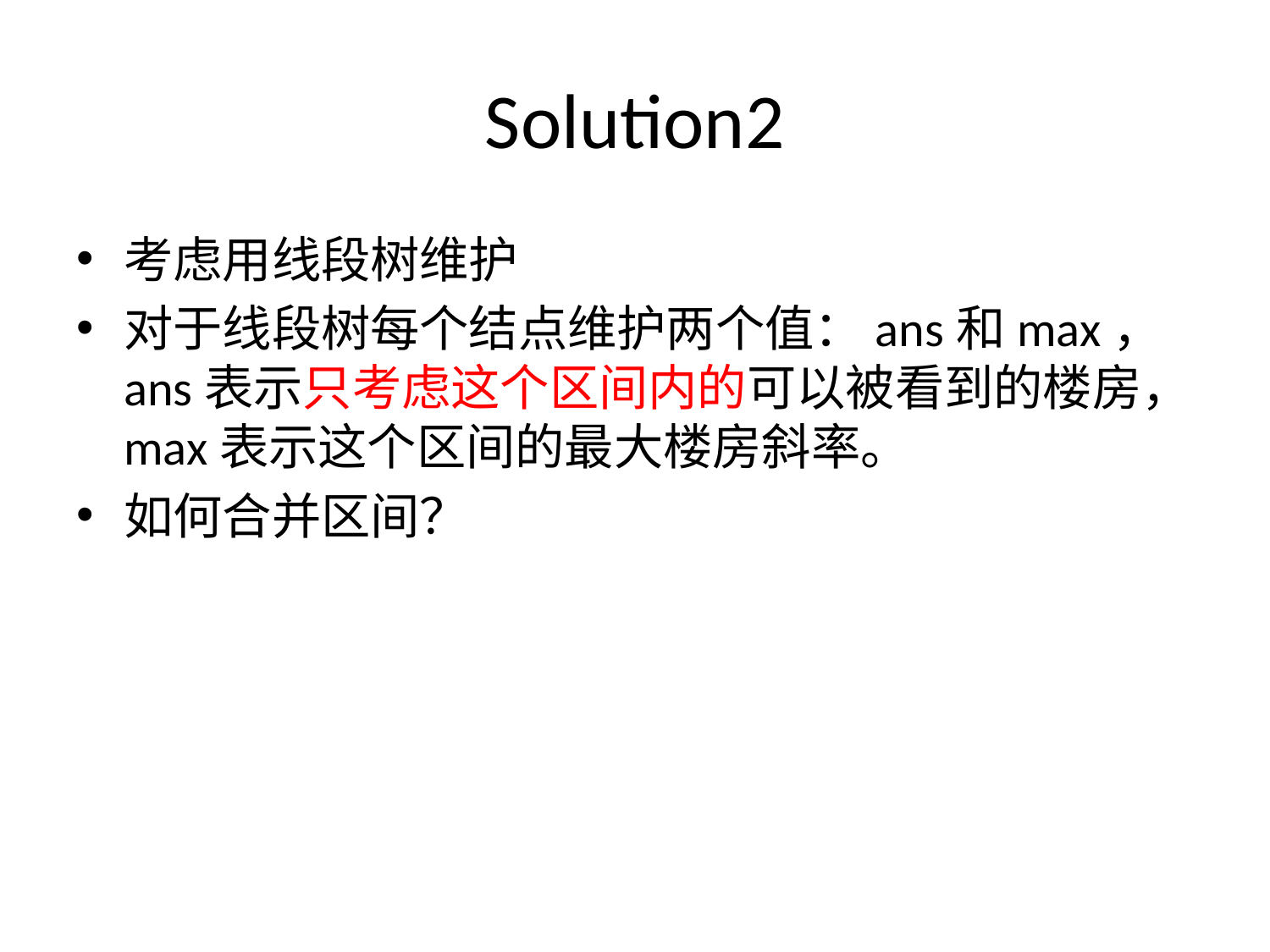

# Solution2
考虑用线段树维护
对于线段树每个结点维护两个值：ans和max，ans表示只考虑这个区间内的可以被看到的楼房，max表示这个区间的最大楼房斜率。
如何合并区间？